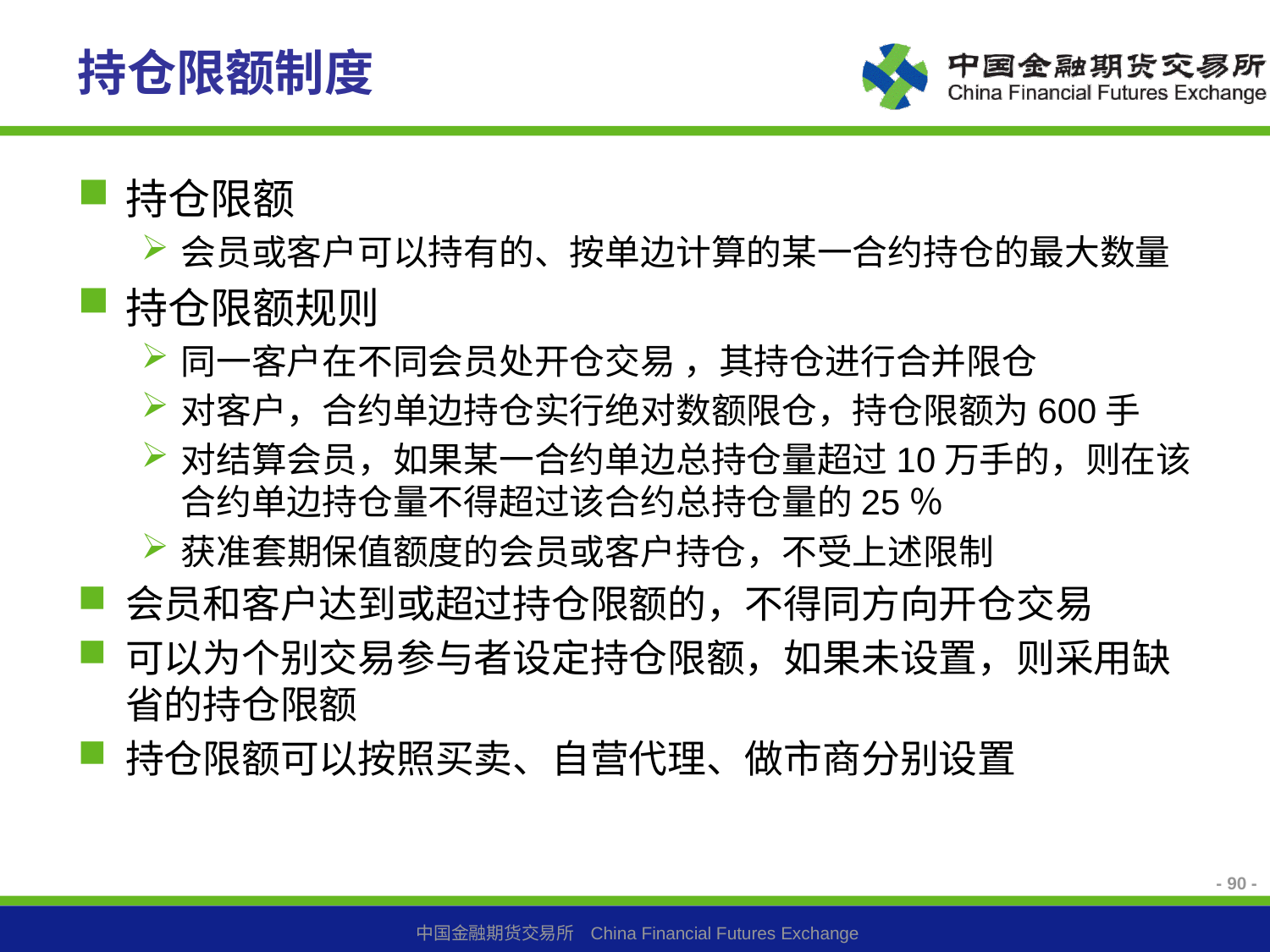

# 持仓限额制度
持仓限额
会员或客户可以持有的、按单边计算的某一合约持仓的最大数量
持仓限额规则
同一客户在不同会员处开仓交易 ，其持仓进行合并限仓
对客户，合约单边持仓实行绝对数额限仓，持仓限额为600手
对结算会员，如果某一合约单边总持仓量超过10万手的，则在该合约单边持仓量不得超过该合约总持仓量的25％
获准套期保值额度的会员或客户持仓，不受上述限制
会员和客户达到或超过持仓限额的，不得同方向开仓交易
可以为个别交易参与者设定持仓限额，如果未设置，则采用缺省的持仓限额
持仓限额可以按照买卖、自营代理、做市商分别设置

- 90 -